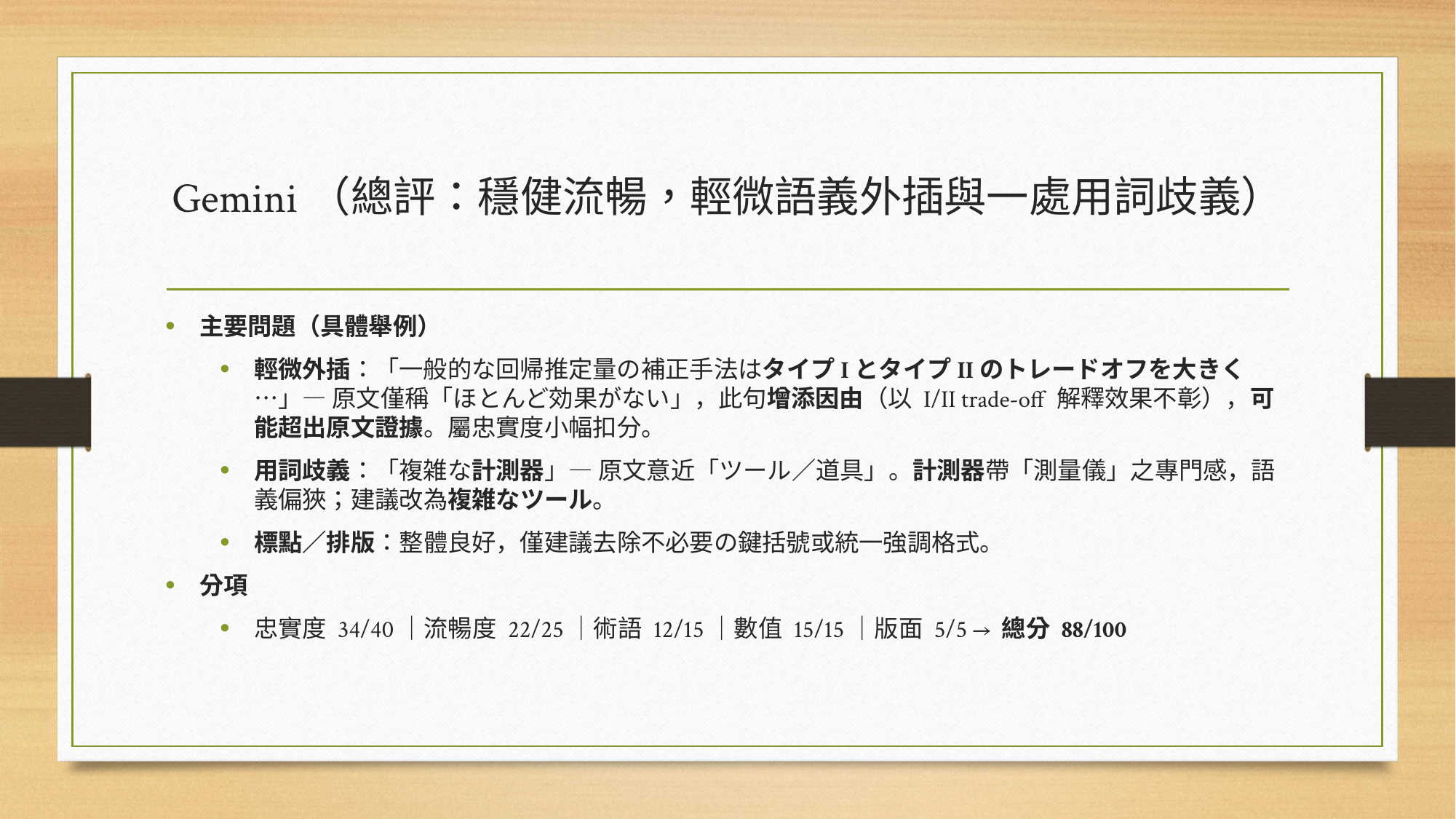

# Gemini（總評：穩健流暢，輕微語義外插與一處用詞歧義）
主要問題（具體舉例）
輕微外插：「一般的な回帰推定量の補正手法はタイプIとタイプIIのトレードオフを大きく…」— 原文僅稱「ほとんど効果がない」，此句增添因由（以 I/II trade-off 解釋效果不彰），可能超出原文證據。屬忠實度小幅扣分。
用詞歧義：「複雑な計測器」— 原文意近「ツール／道具」。計測器帶「測量儀」之專門感，語義偏狹；建議改為複雑なツール。
標點／排版：整體良好，僅建議去除不必要の鍵括號或統一強調格式。
分項
忠實度 34/40｜流暢度 22/25｜術語 12/15｜數值 15/15｜版面 5/5 → 總分 88/100